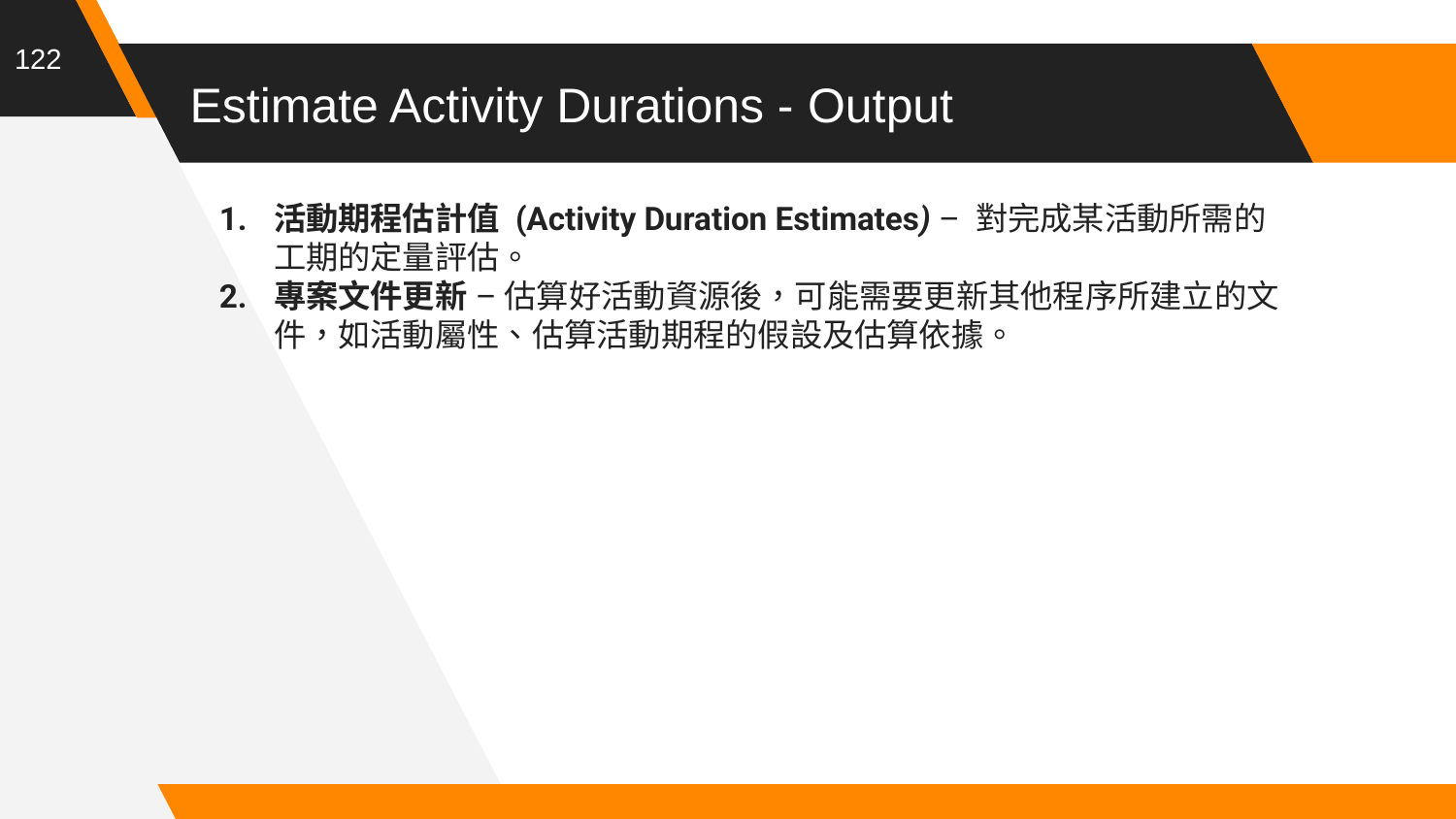

122
# Estimate Activity Durations - Output
活動期程估計值 (Activity Duration Estimates) – 對完成某活動所需的工期的定量評估。
專案文件更新 – 估算好活動資源後，可能需要更新其他程序所建立的文件，如活動屬性、估算活動期程的假設及估算依據。